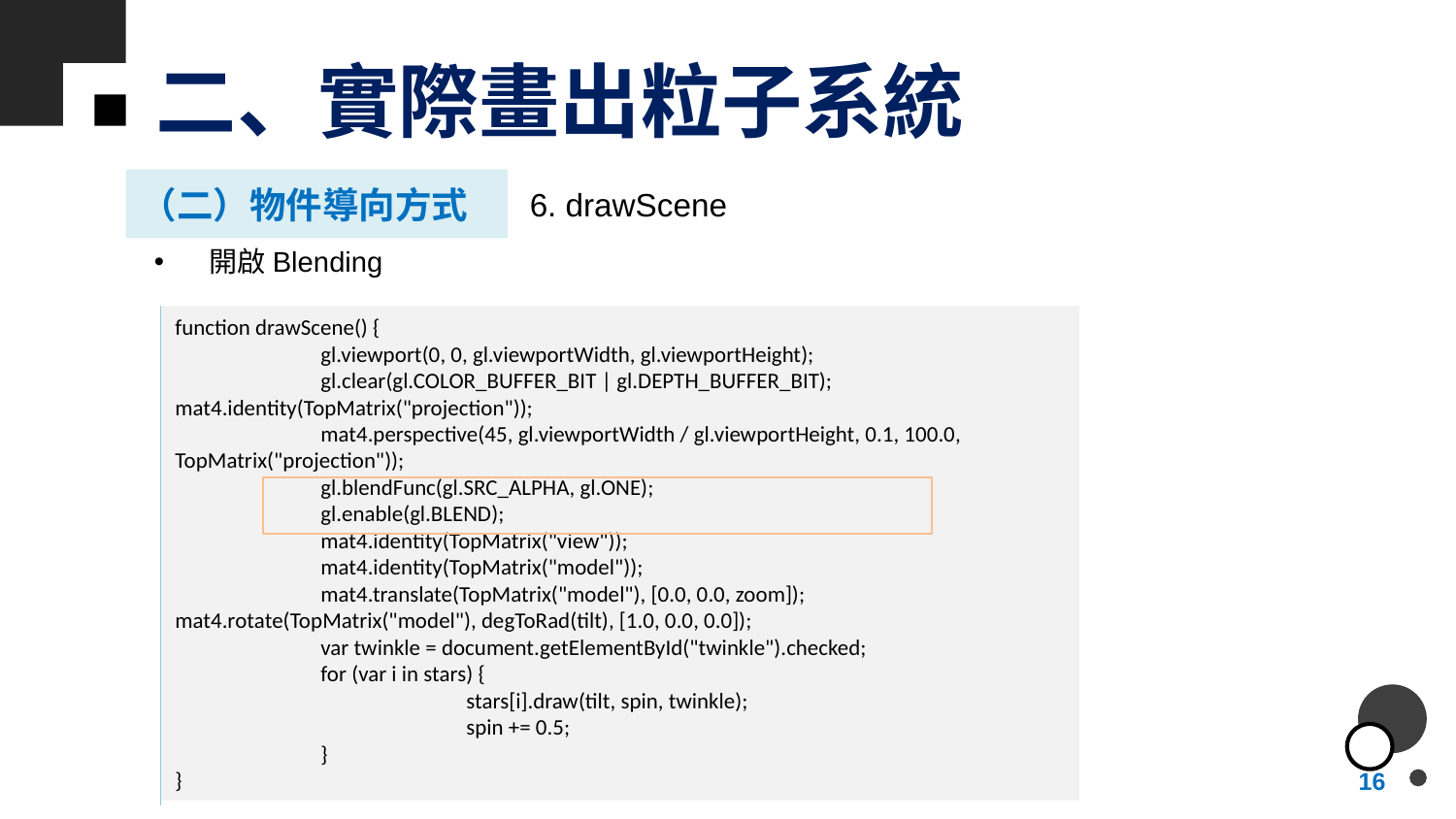

# 二、實際畫出粒子系統
（二）物件導向方式
6. drawScene
開啟Blending
function drawScene() {
	gl.viewport(0, 0, gl.viewportWidth, gl.viewportHeight);
	gl.clear(gl.COLOR_BUFFER_BIT | gl.DEPTH_BUFFER_BIT);        	mat4.identity(TopMatrix("projection"));
	mat4.perspective(45, gl.viewportWidth / gl.viewportHeight, 0.1, 100.0, 	TopMatrix("projection"));
	gl.blendFunc(gl.SRC_ALPHA, gl.ONE);
	gl.enable(gl.BLEND);
	mat4.identity(TopMatrix("view"));
	mat4.identity(TopMatrix("model"));
	mat4.translate(TopMatrix("model"), [0.0, 0.0, zoom]);        	mat4.rotate(TopMatrix("model"), degToRad(tilt), [1.0, 0.0, 0.0]);
	var twinkle = document.getElementById("twinkle").checked;
	for (var i in stars) {
		stars[i].draw(tilt, spin, twinkle);
		spin += 0.5;
	}
}

16